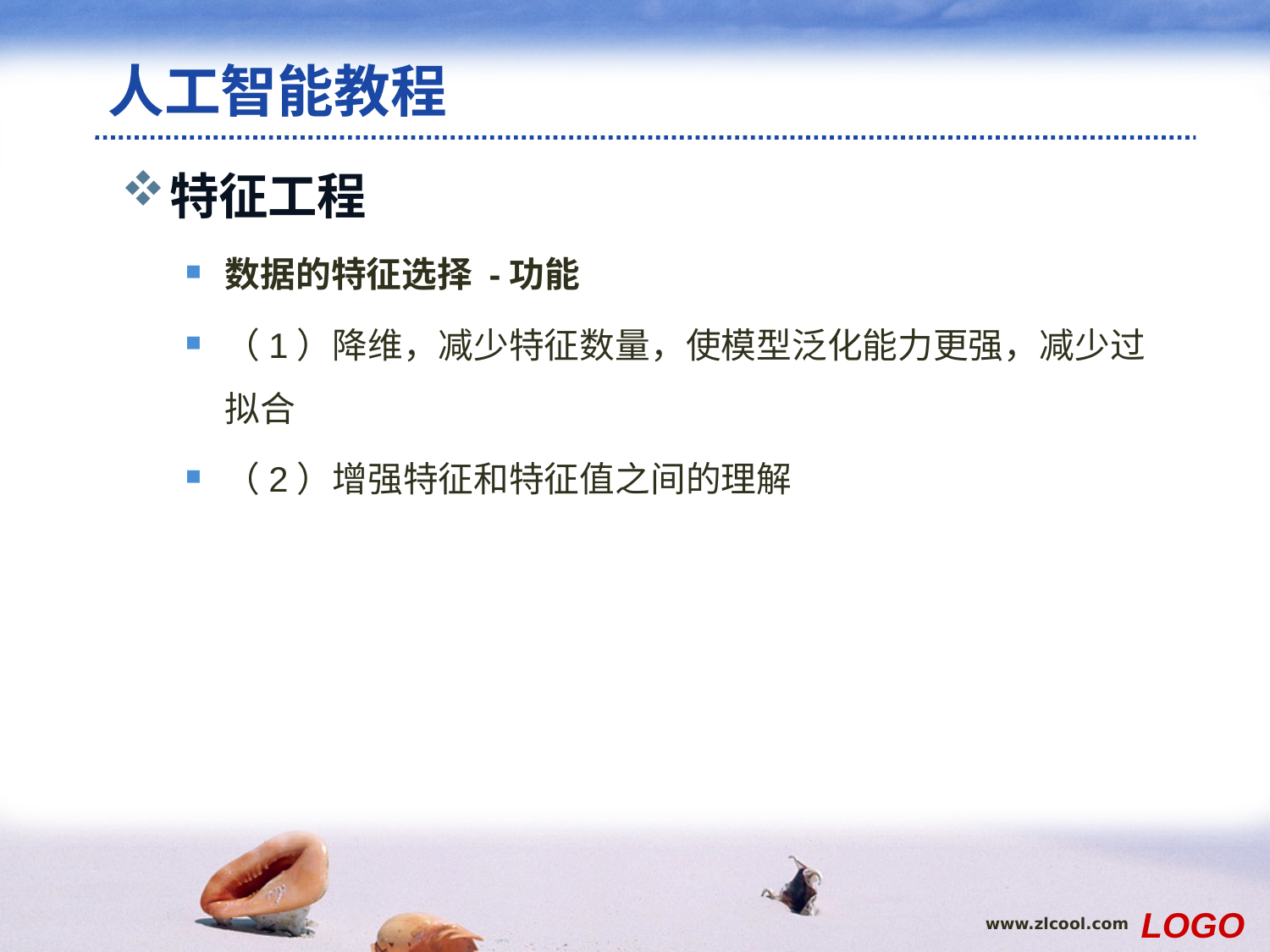

# 人工智能教程
特征工程
数据的特征选择 -功能
（1）降维，减少特征数量，使模型泛化能力更强，减少过拟合
（2）增强特征和特征值之间的理解

LOGO
www.zlcool.com